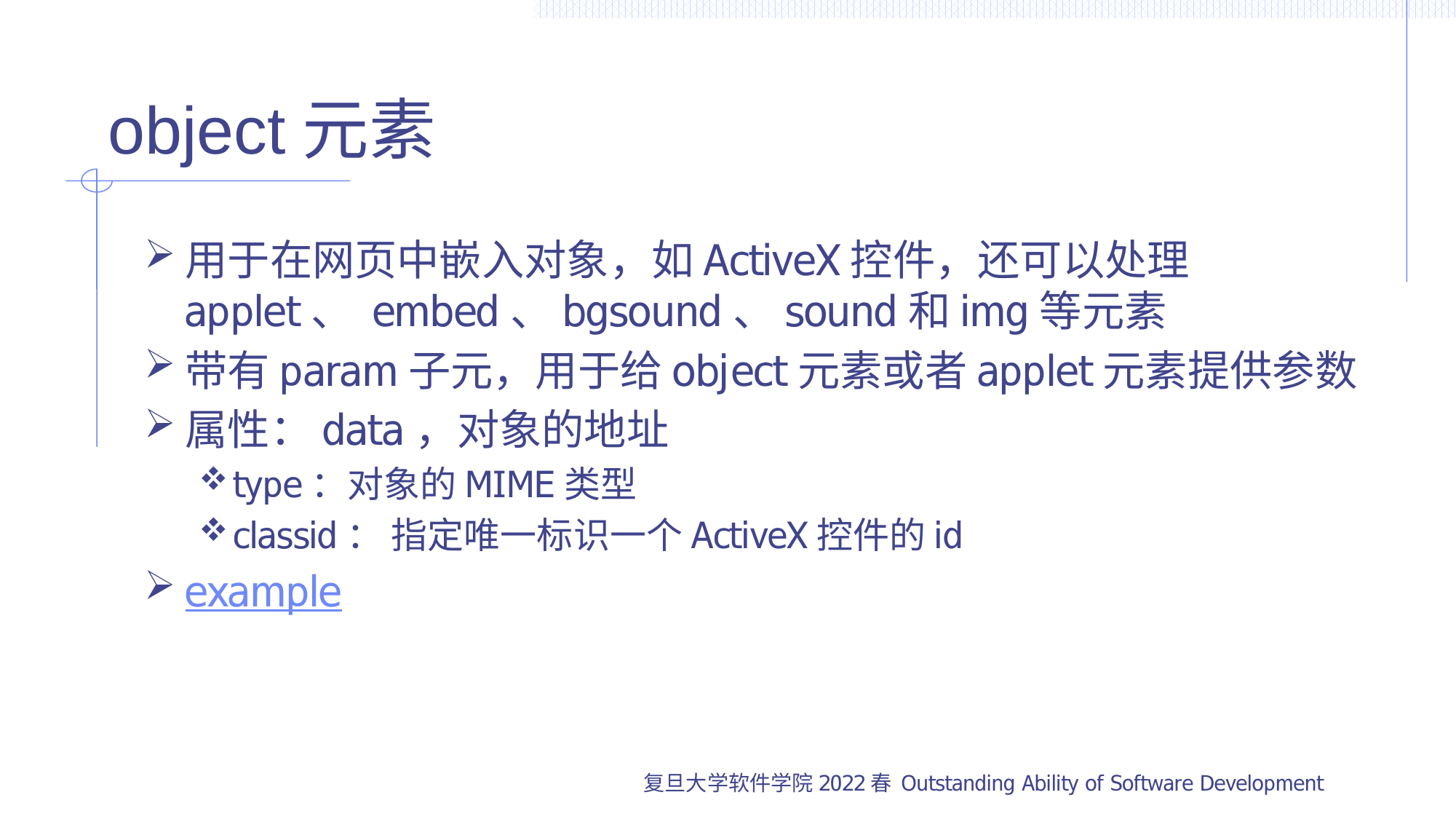

# object元素
用于在网页中嵌入对象，如ActiveX控件，还可以处理applet、 embed、bgsound、sound和img等元素
带有param子元，用于给object元素或者applet元素提供参数
属性：data，对象的地址
type：对象的MIME类型
classid： 指定唯一标识一个ActiveX控件的id
example